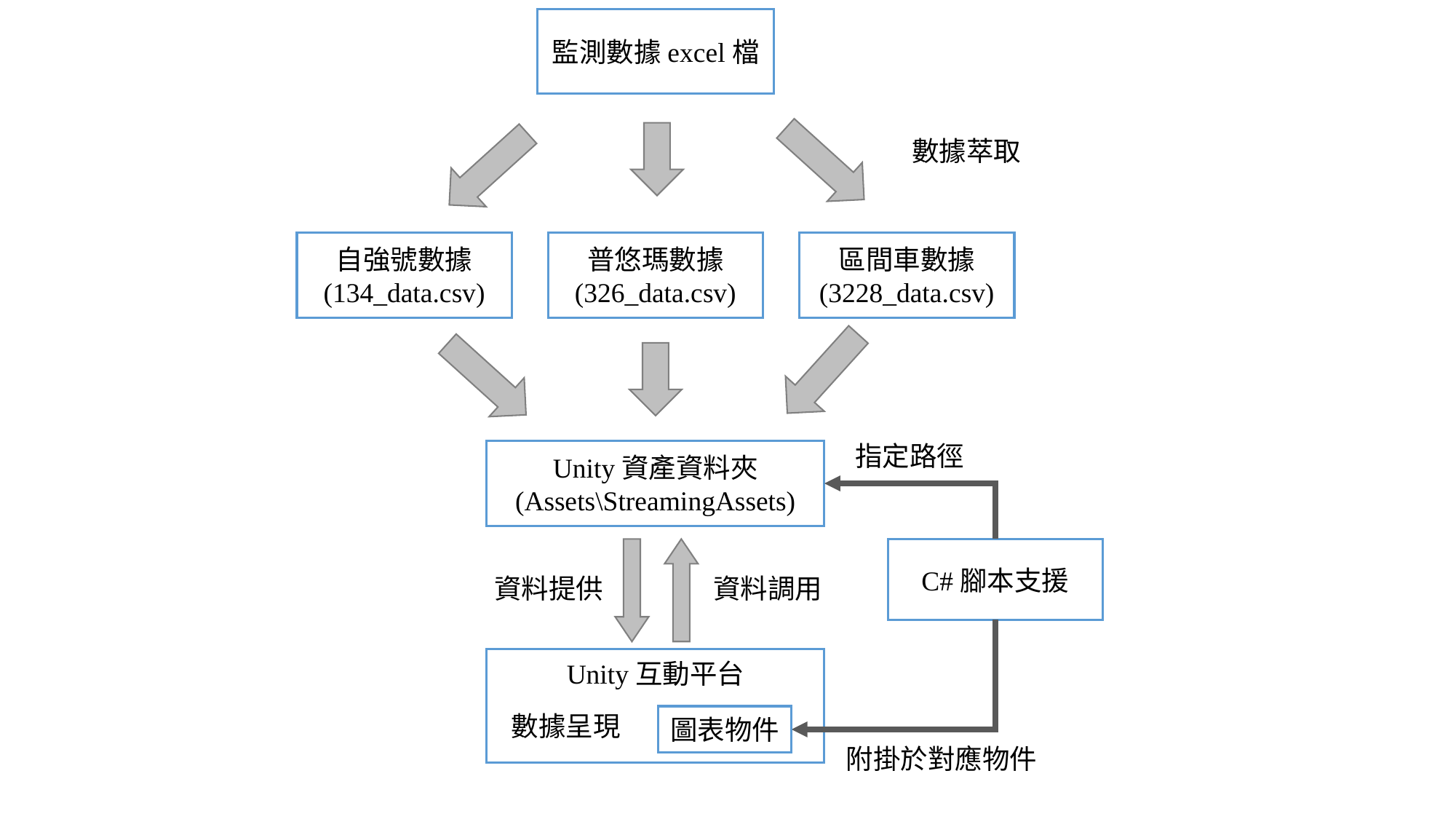

監測數據excel檔

數據萃取
自強號數據
(134_data.csv)
普悠瑪數據
(326_data.csv)
區間車數據
(3228_data.csv)

指定路徑
Unity資產資料夾
(Assets\StreamingAssets)

C#腳本支援
資料提供
資料調用
Unity互動平台
數據呈現
圖表物件
附掛於對應物件